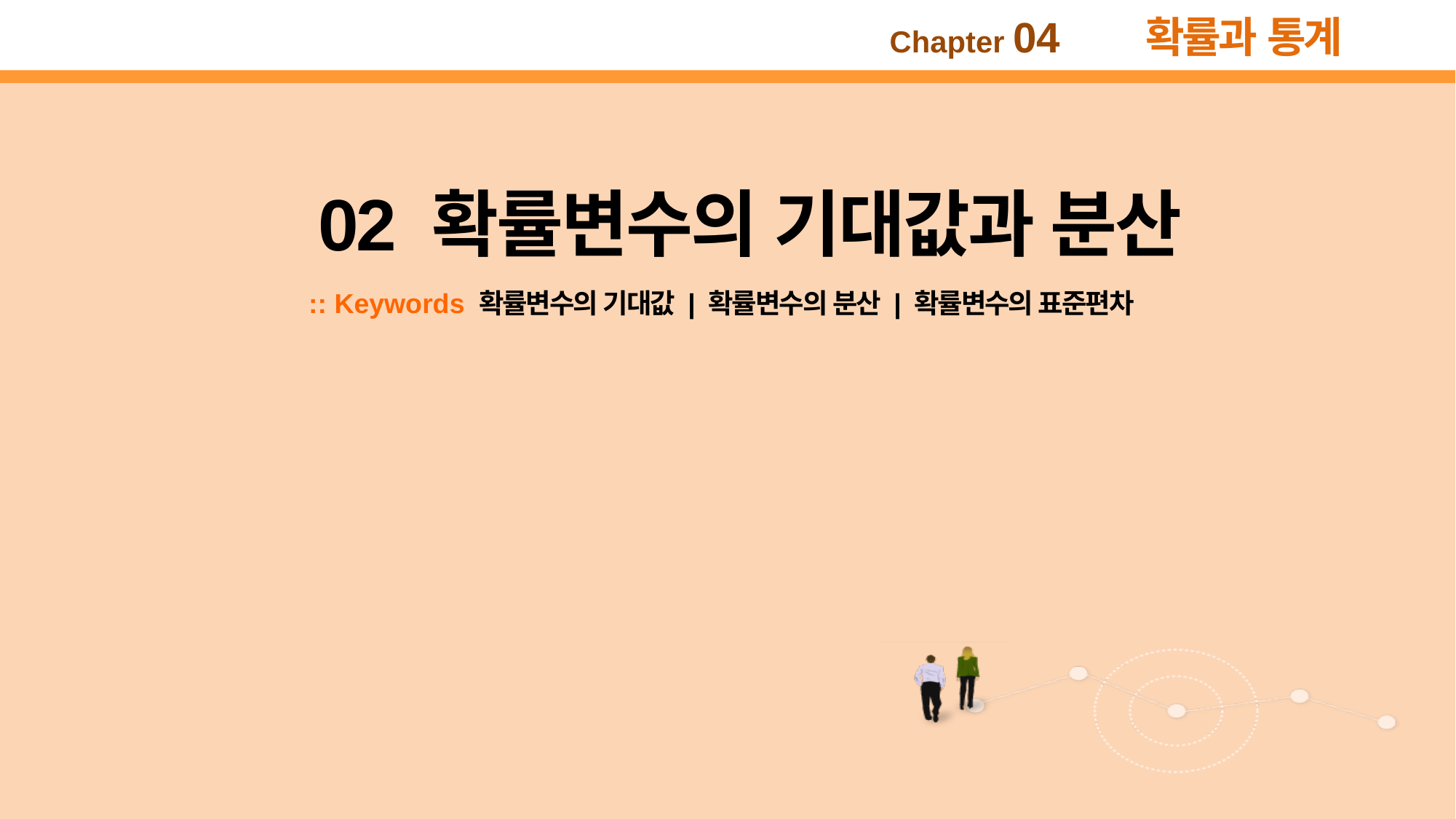

02 확률변수의 기대값과 분산
:: Keywords 확률변수의 기대값 | 확률변수의 분산 | 확률변수의 표준편차